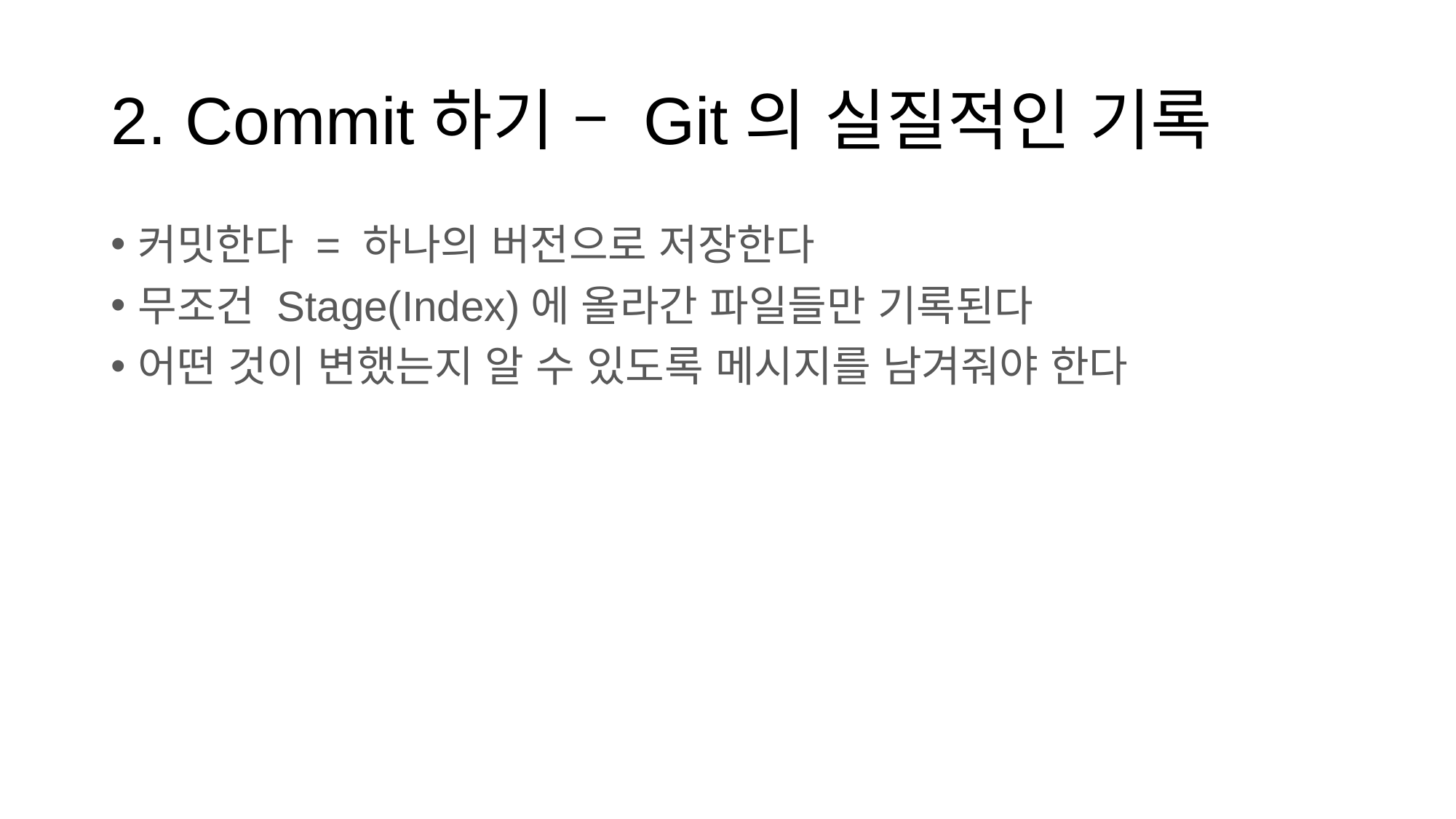

# 2. Commit하기 – Git의 실질적인 기록
커밋한다 = 하나의 버전으로 저장한다
무조건 Stage(Index)에 올라간 파일들만 기록된다
어떤 것이 변했는지 알 수 있도록 메시지를 남겨줘야 한다